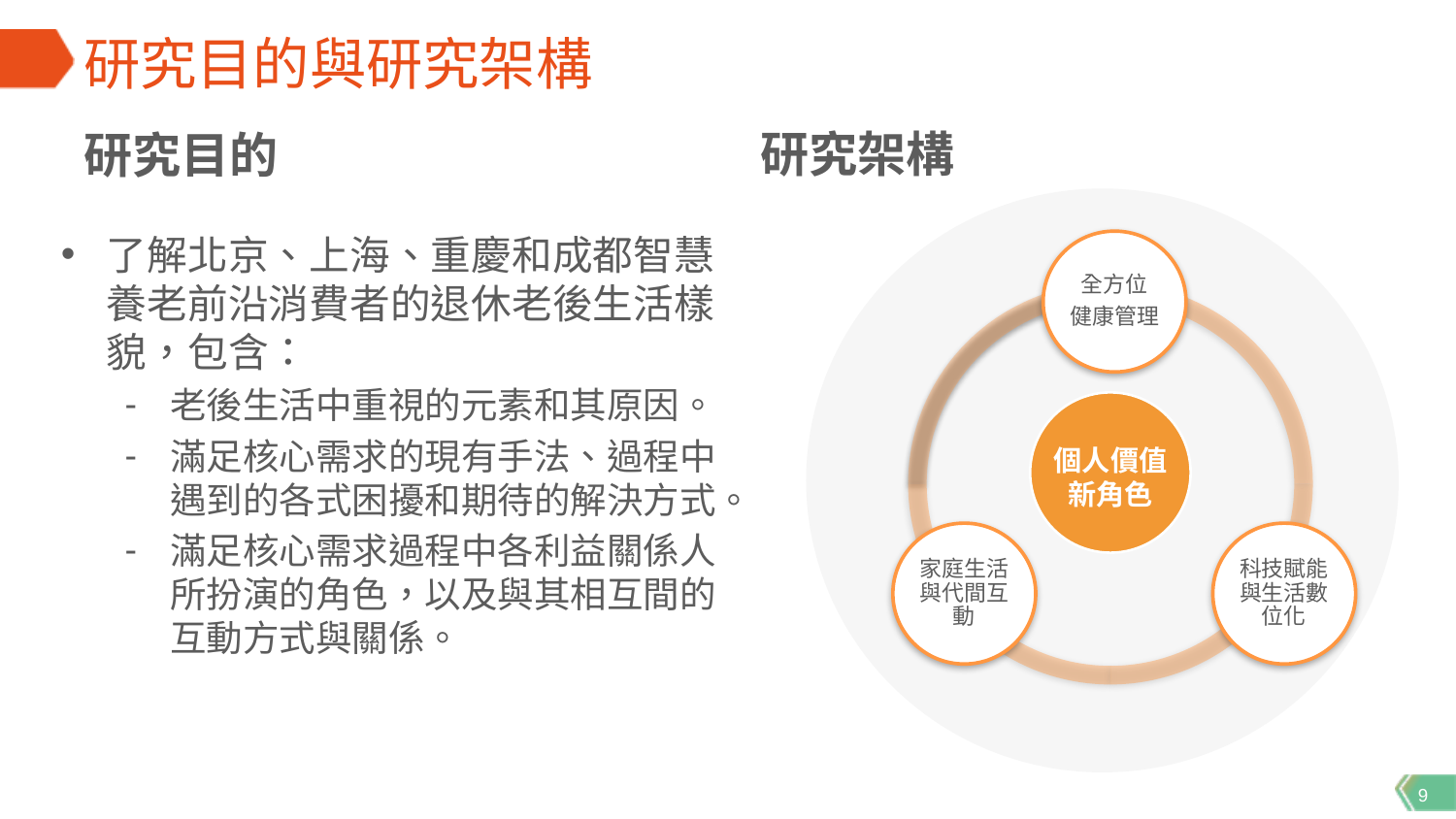

# 研究目的與研究架構
研究架構
研究目的

全方位
健康管理

家庭生活與代間互動
科技賦能與生活數位化
了解北京、上海、重慶和成都智慧養老前沿消費者的退休老後生活樣貌，包含：
老後生活中重視的元素和其原因。
滿足核心需求的現有手法、過程中遇到的各式困擾和期待的解決方式。
滿足核心需求過程中各利益關係人所扮演的角色，以及與其相互間的互動方式與關係。

個人價值
新角色
9